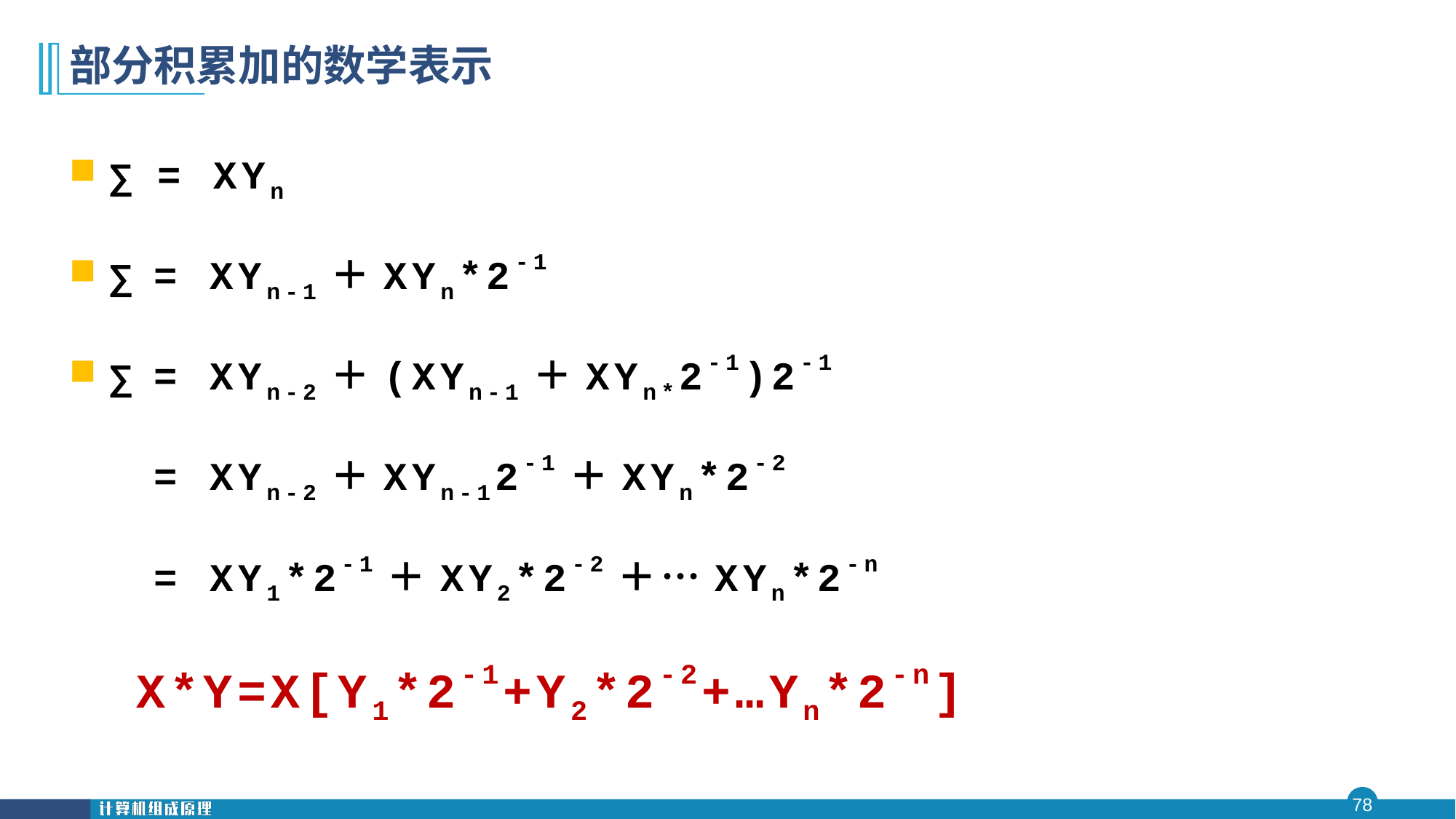

# 部分积累加的数学表示
∑ = XYn
∑ = XYn-1＋XYn*2-1
∑ = XYn-2＋(XYn-1＋XYn*2-1)2-1
   = XYn-2＋XYn-12-1＋XYn*2-2
   = XY1*2-1＋XY2*2-2＋…XYn*2-n
  X*Y=X[Y1*2-1+Y2*2-2+…Yn*2-n]